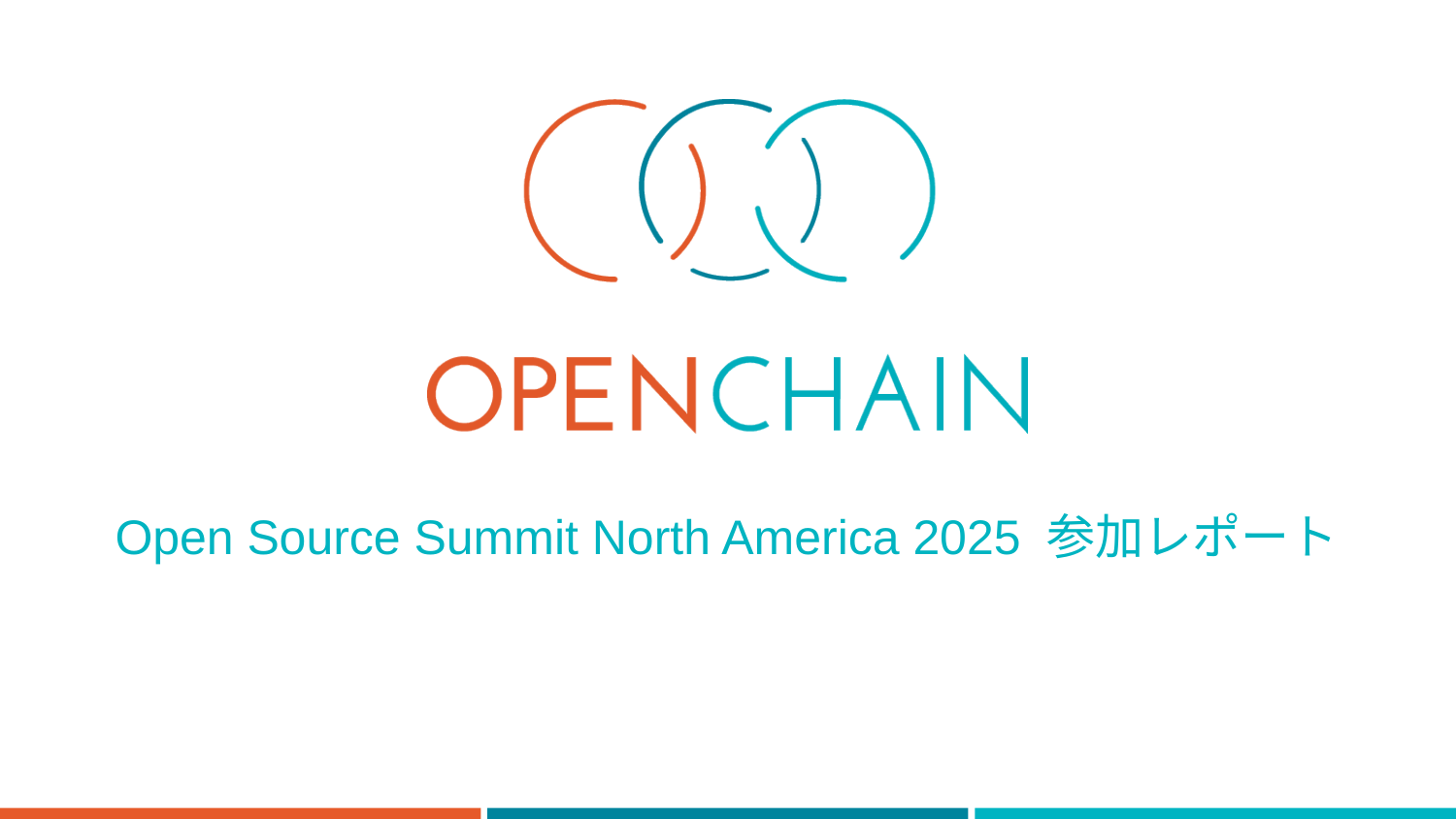

# Open Source Summit North America 2025 参加レポート